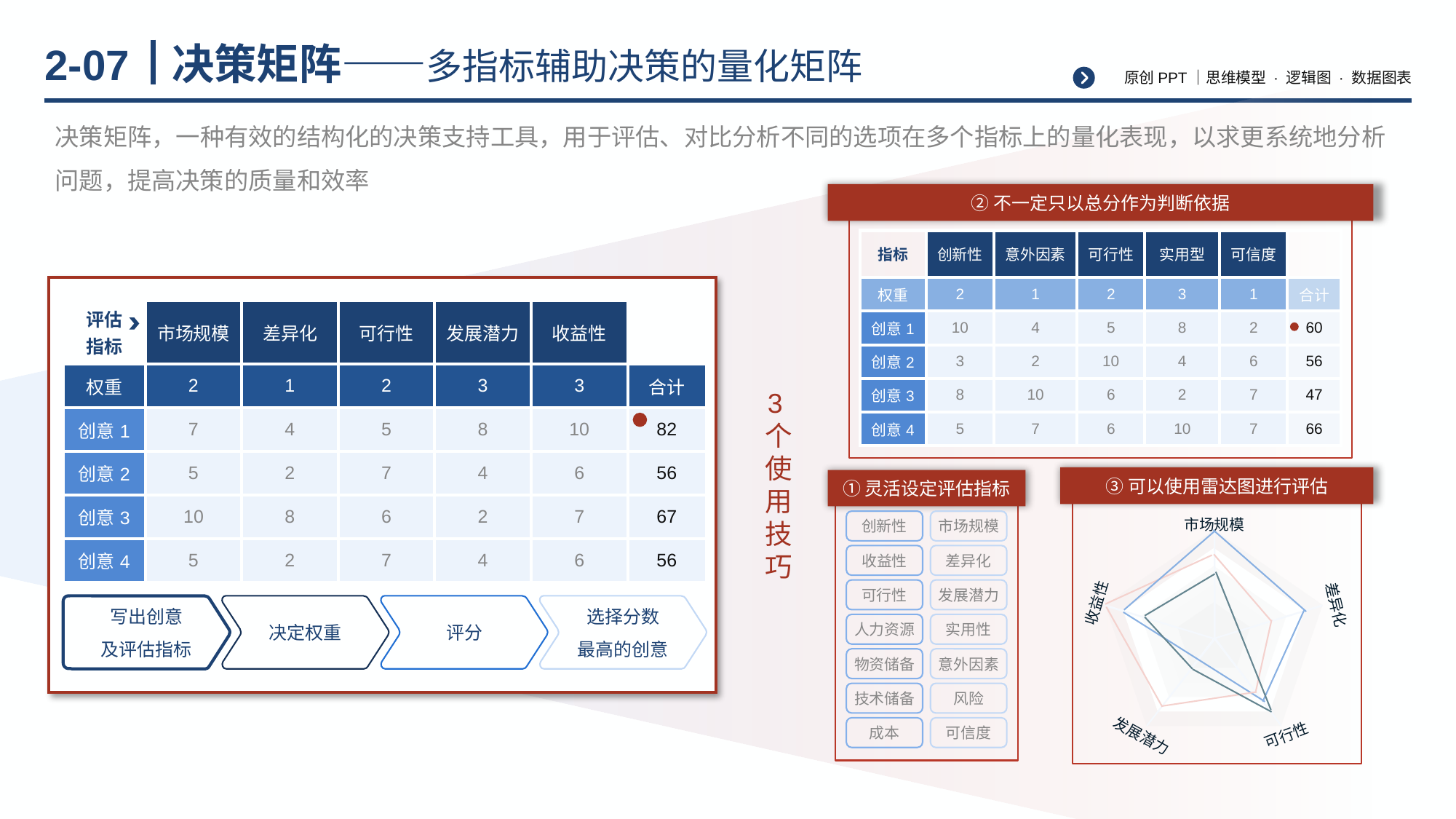

# 决策矩阵——多指标辅助决策的量化矩阵
2-07
决策矩阵，一种有效的结构化的决策支持工具，用于评估、对比分析不同的选项在多个指标上的量化表现，以求更系统地分析问题，提高决策的质量和效率
②不一定只以总分作为判断依据

| 指标 | 创新性 | 意外因素 | 可行性 | 实用型 | 可信度 |  |
| --- | --- | --- | --- | --- | --- | --- |
| 权重 | 2 | 1 | 2 | 3 | 1 | 合计 |
| 创意1 | 10 | 4 | 5 | 8 | 2 | 60 |
| 创意2 | 3 | 2 | 10 | 4 | 6 | 56 |
| 创意3 | 8 | 10 | 6 | 2 | 7 | 47 |
| 创意4 | 5 | 7 | 6 | 10 | 7 | 66 |
3个使用技巧

| 评估 指标 | 市场规模 | 差异化 | 可行性 | 发展潜力 | 收益性 |  |
| --- | --- | --- | --- | --- | --- | --- |
| 权重 | 2 | 1 | 2 | 3 | 3 | 合计 |
| 创意1 | 7 | 4 | 5 | 8 | 10 | 82 |
| 创意2 | 5 | 2 | 7 | 4 | 6 | 56 |
| 创意3 | 10 | 8 | 6 | 2 | 7 | 67 |
| 创意4 | 5 | 2 | 7 | 4 | 6 | 56 |

③可以使用雷达图进行评估
①灵活设定评估指标

市场规模
创新性
市场规模

收益性
差异化

可行性
发展潜力

收益性
差异化
写出创意
及评估指标
决定权重
评分
选择分数
最高的创意

人力资源
实用性

物资储备
意外因素
技术储备
风险
成本
可信度
可行性
发展潜力